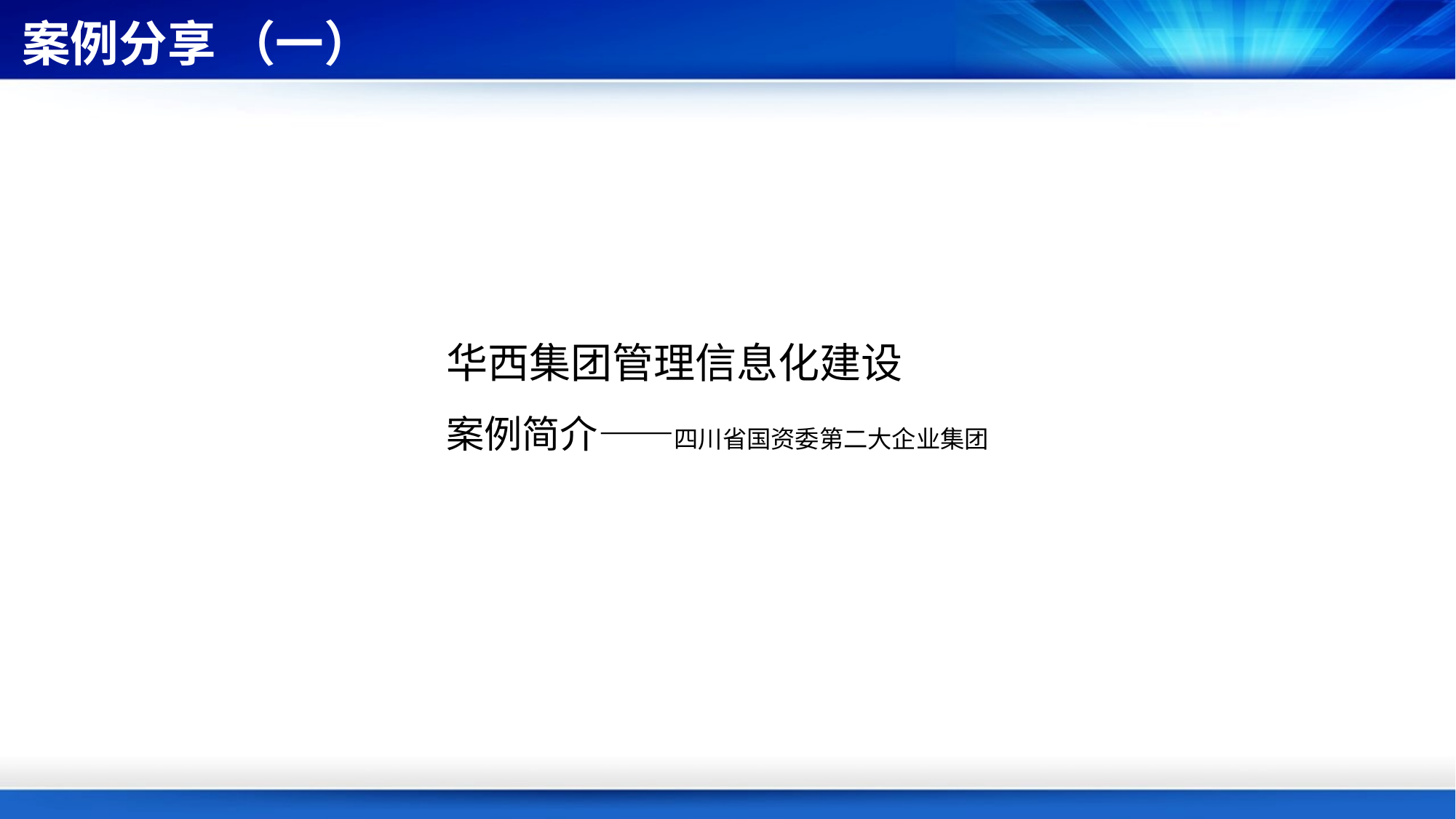

案例分享 （一）
华西集团管理信息化建设
案例简介——四川省国资委第二大企业集团